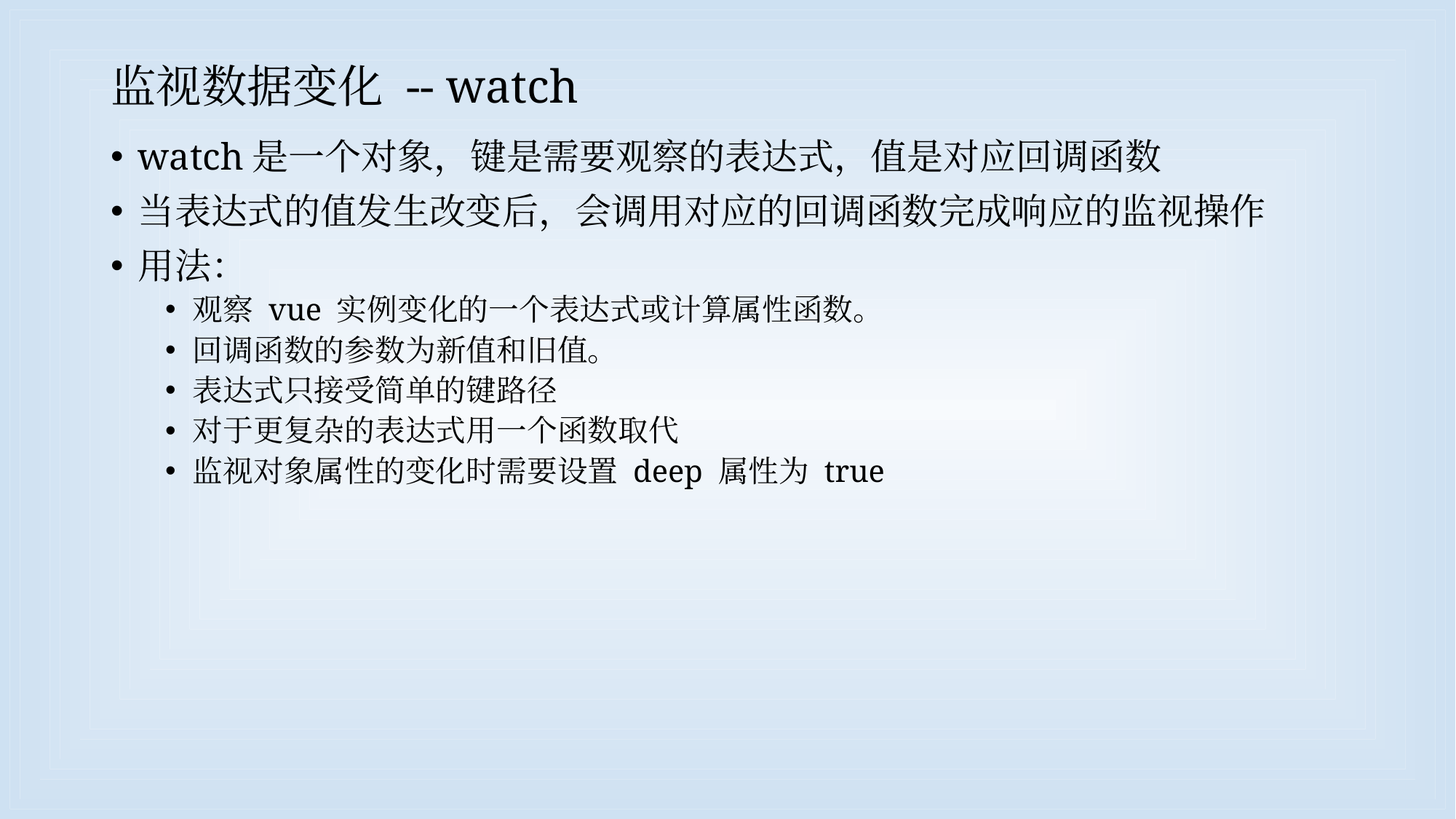

# 监视数据变化 -- watch
watch是一个对象，键是需要观察的表达式，值是对应回调函数
当表达式的值发生改变后，会调用对应的回调函数完成响应的监视操作
用法：
观察 vue 实例变化的一个表达式或计算属性函数。
回调函数的参数为新值和旧值。
表达式只接受简单的键路径
对于更复杂的表达式用一个函数取代
监视对象属性的变化时需要设置 deep 属性为 true